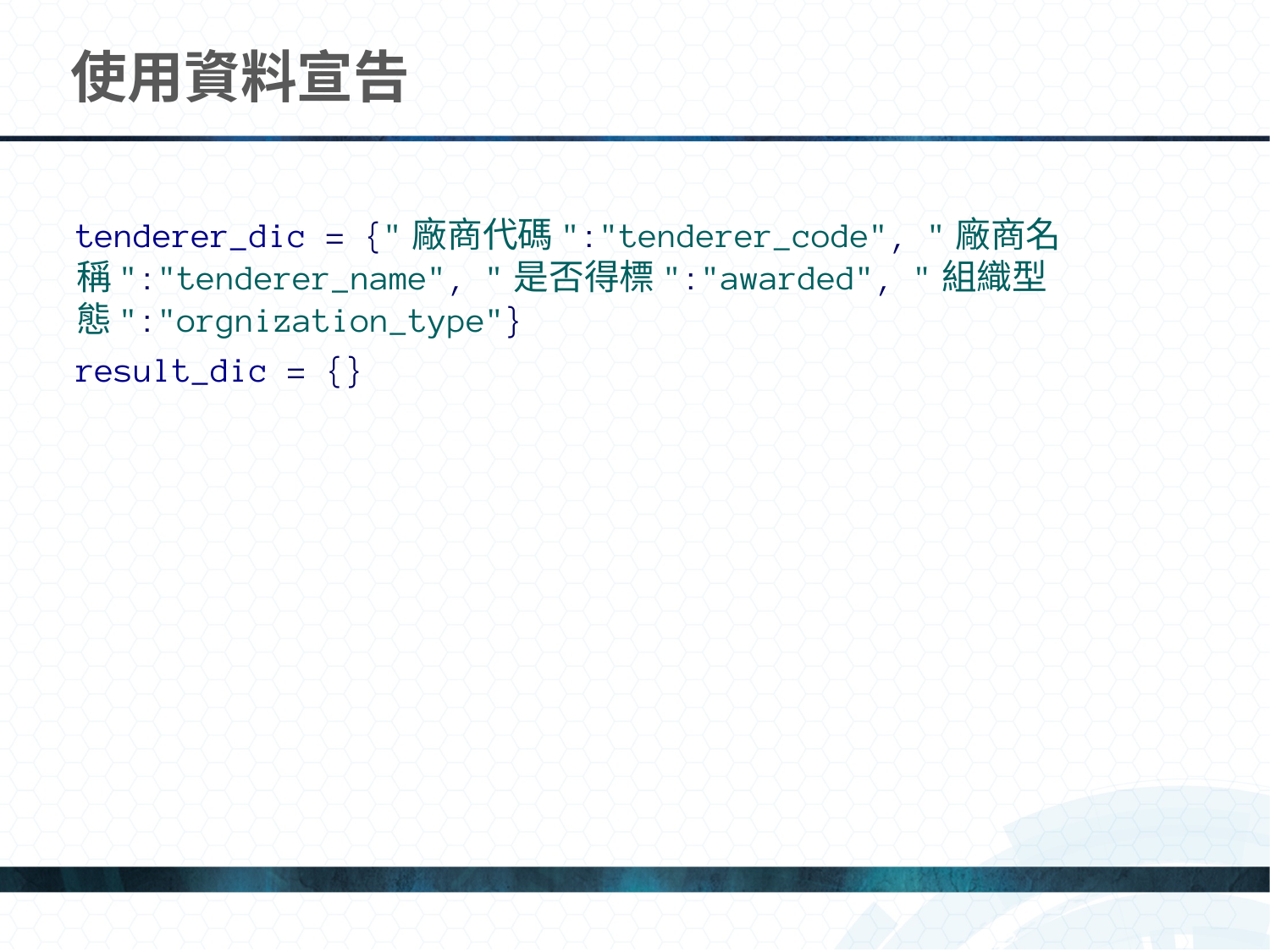

# 使用資料宣告
tenderer_dic = {"廠商代碼":"tenderer_code", "廠商名稱":"tenderer_name", "是否得標":"awarded", "組織型態":"orgnization_type"}
result_dic = {}